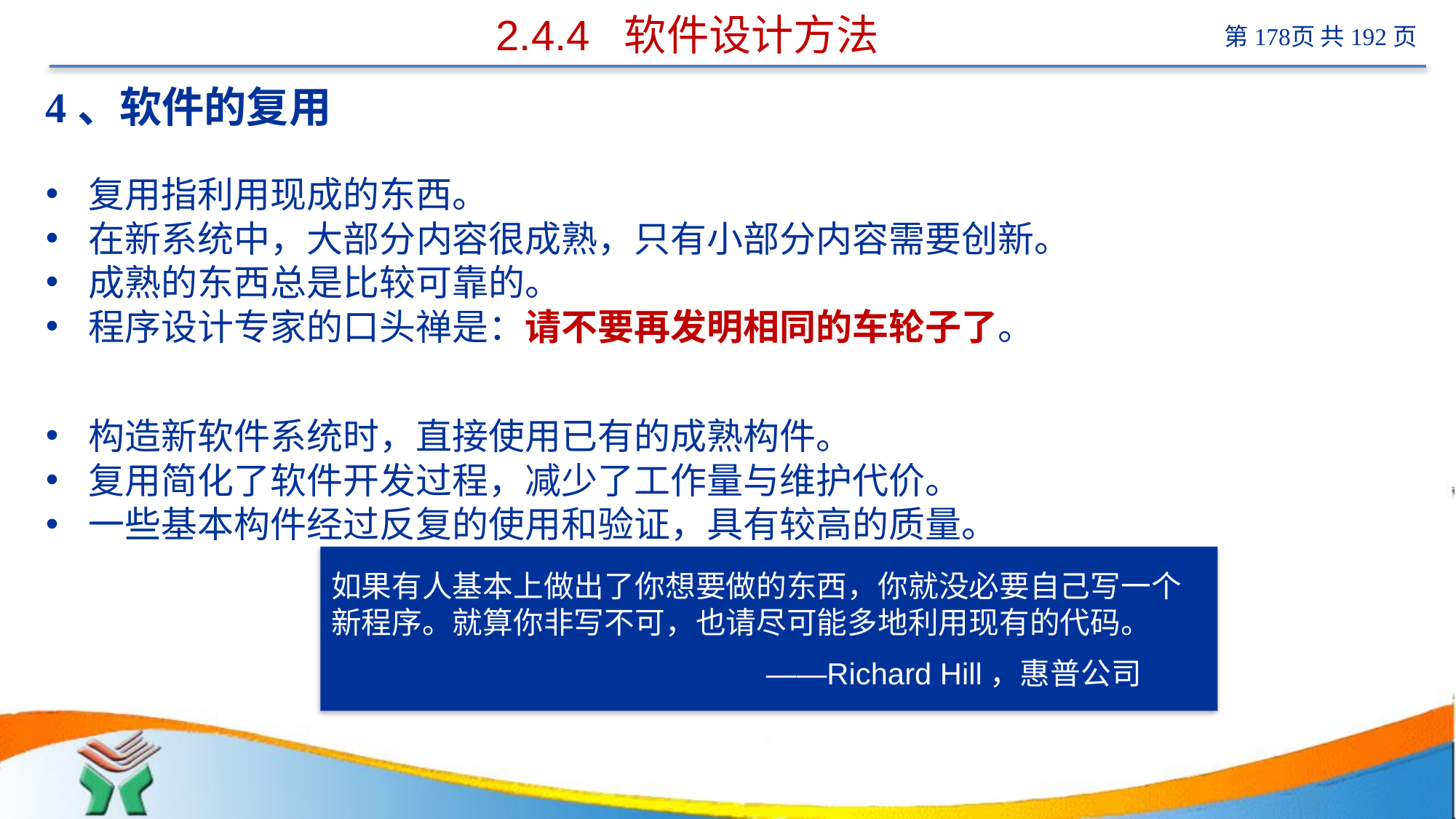

# 2.4.4  软件设计方法
4、软件的复用

复用指利用现成的东西。
在新系统中，大部分内容很成熟，只有小部分内容需要创新。
成熟的东西总是比较可靠的。
程序设计专家的口头禅是：请不要再发明相同的车轮子了。

构造新软件系统时，直接使用已有的成熟构件。
复用简化了软件开发过程，减少了工作量与维护代价。
一些基本构件经过反复的使用和验证，具有较高的质量。
如果有人基本上做出了你想要做的东西，你就没必要自己写一个新程序。就算你非写不可，也请尽可能多地利用现有的代码。

                                                    ——Richard Hill，惠普公司